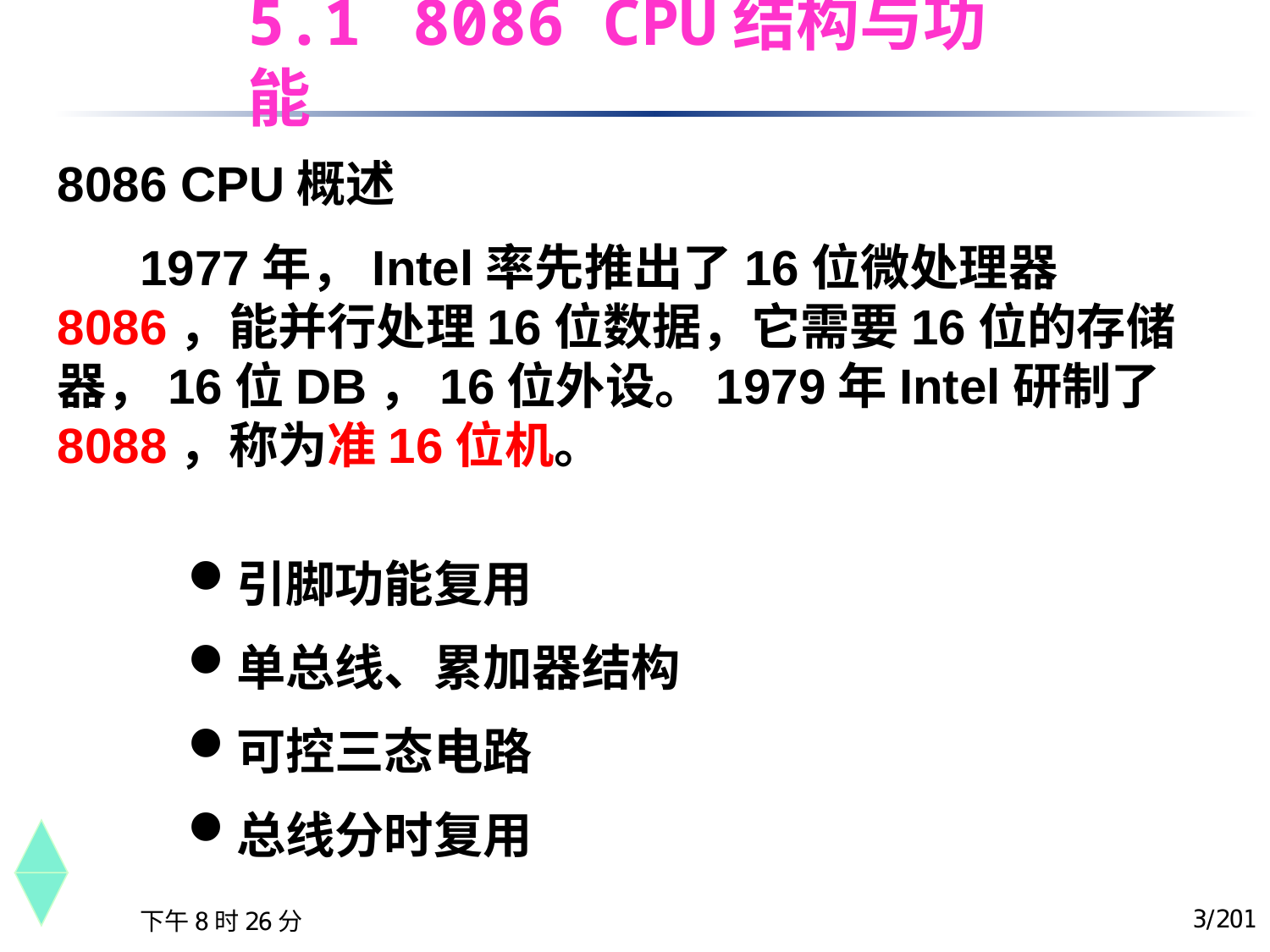

5.1	 8086 CPU结构与功能
8086 CPU概述
      1977年，Intel率先推出了16位微处理器8086，能并行处理16位数据，它需要16位的存储器，16位DB，16位外设。1979年Intel研制了8088，称为准16位机。
引脚功能复用
单总线、累加器结构
可控三态电路
总线分时复用
3/201
下午8时26分